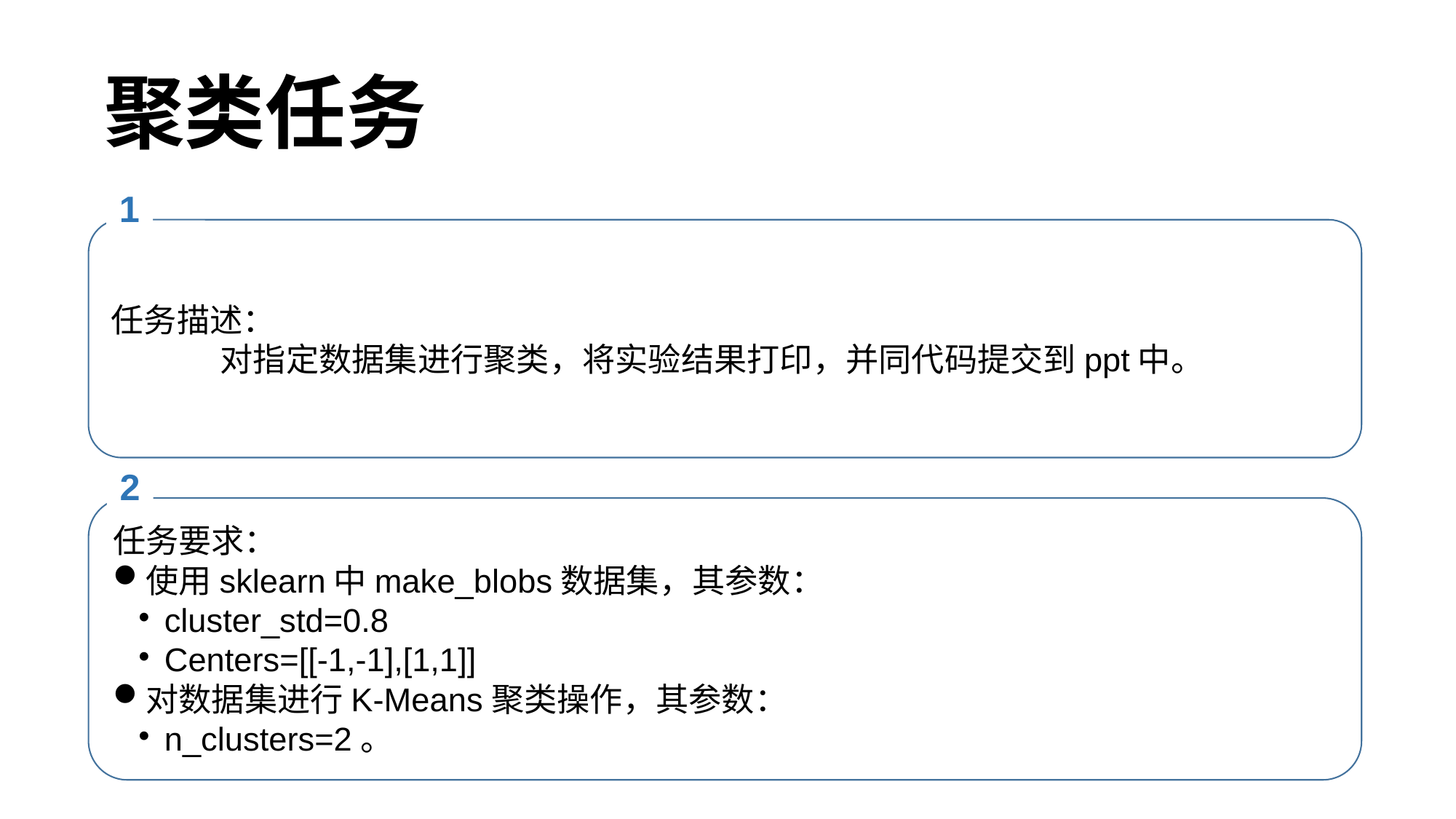

聚类任务
1
任务描述：
	对指定数据集进行聚类，将实验结果打印，并同代码提交到ppt中。

2
任务要求：
使用sklearn中make_blobs数据集，其参数：
cluster_std=0.8
Centers=[[-1,-1],[1,1]]
对数据集进行K-Means聚类操作，其参数：
n_clusters=2。